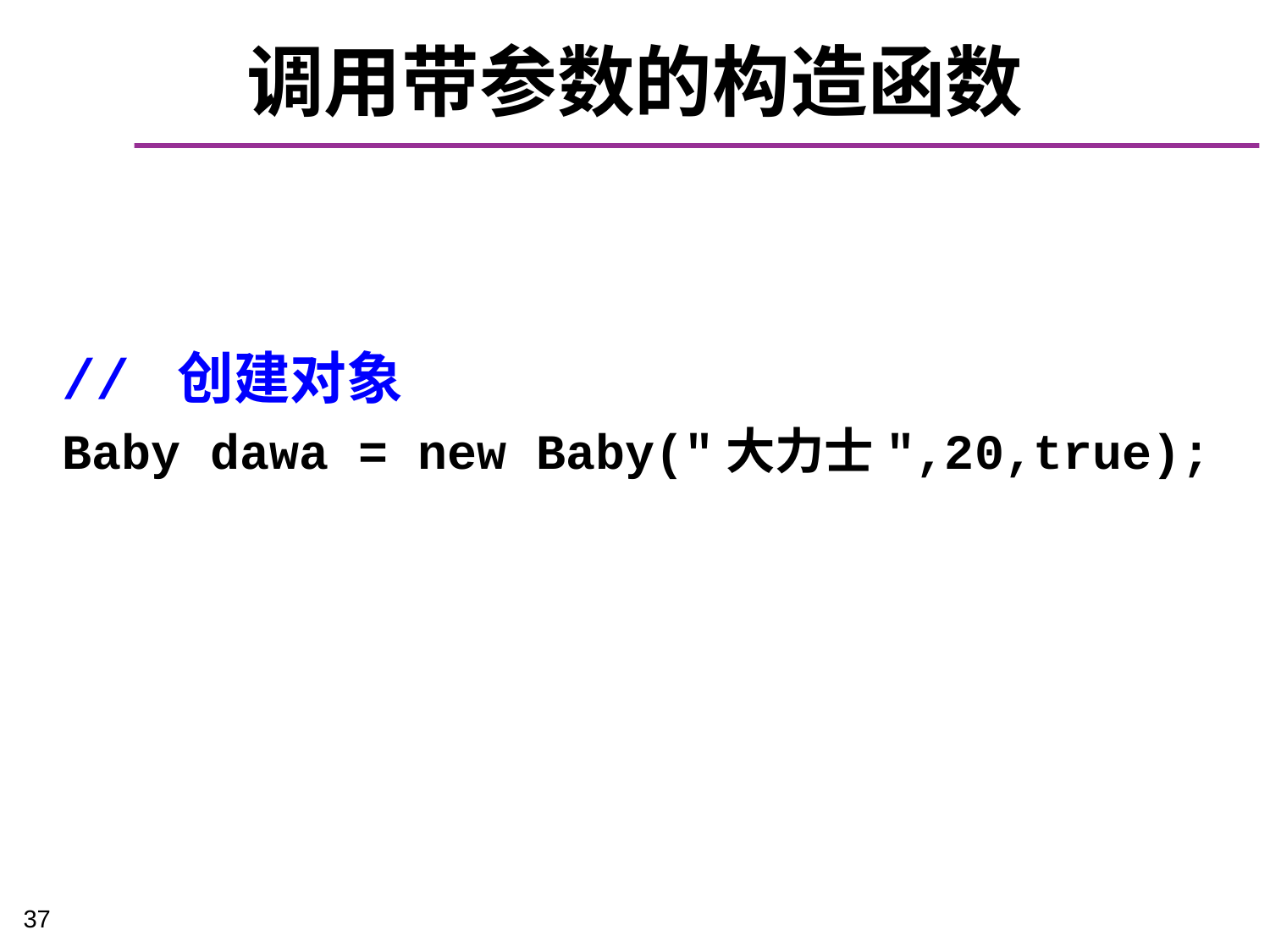

# 调用带参数的构造函数
// 创建对象
Baby dawa = new Baby("大力士",20,true);

37